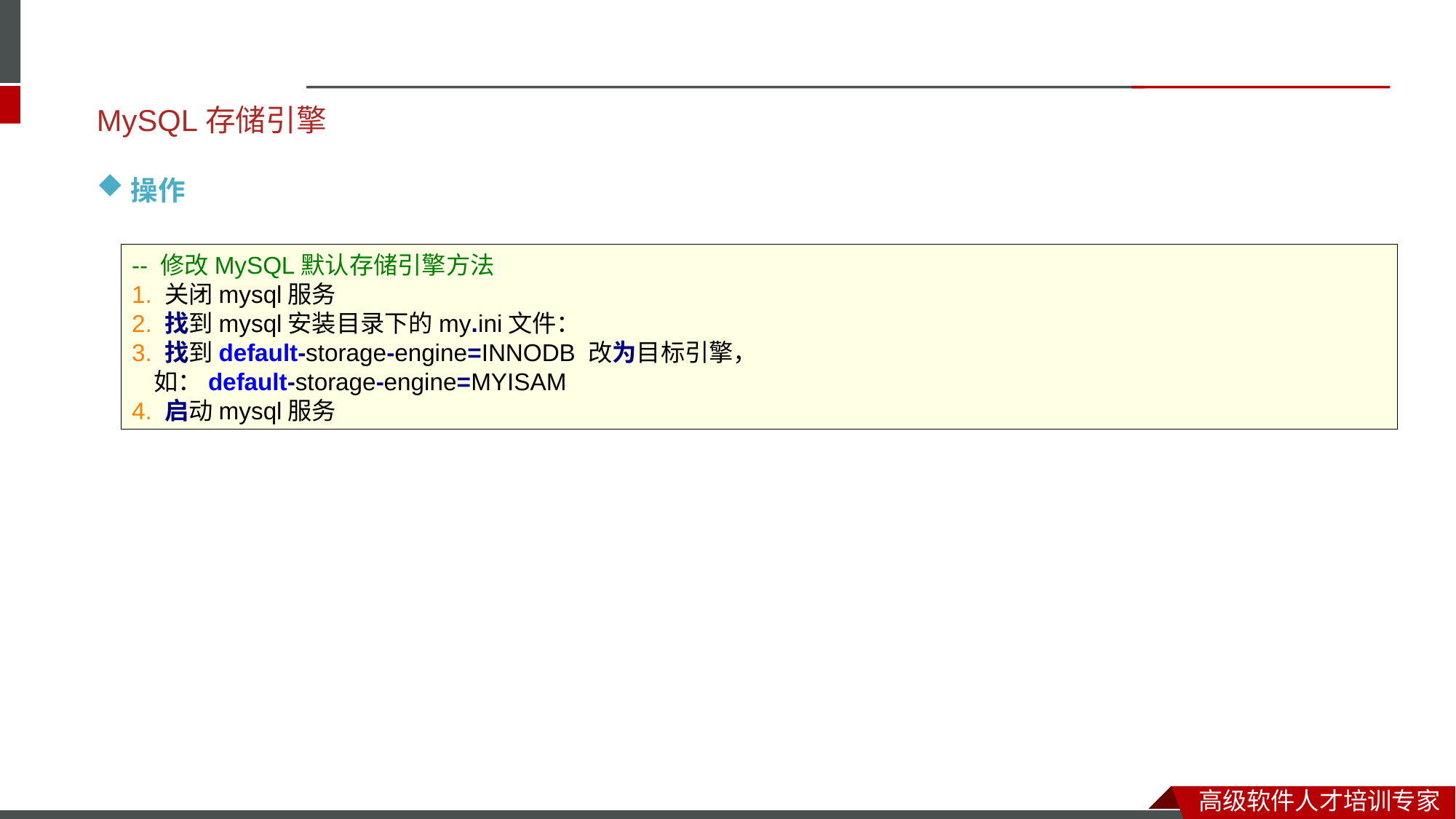

MySQL存储引擎
操作
-- 修改MySQL默认存储引擎方法
1. 关闭mysql服务
2. 找到mysql安装目录下的my.ini文件：
3. 找到default-storage-engine=INNODB 改为目标引擎，
   如：default-storage-engine=MYISAM
4. 启动mysql服务